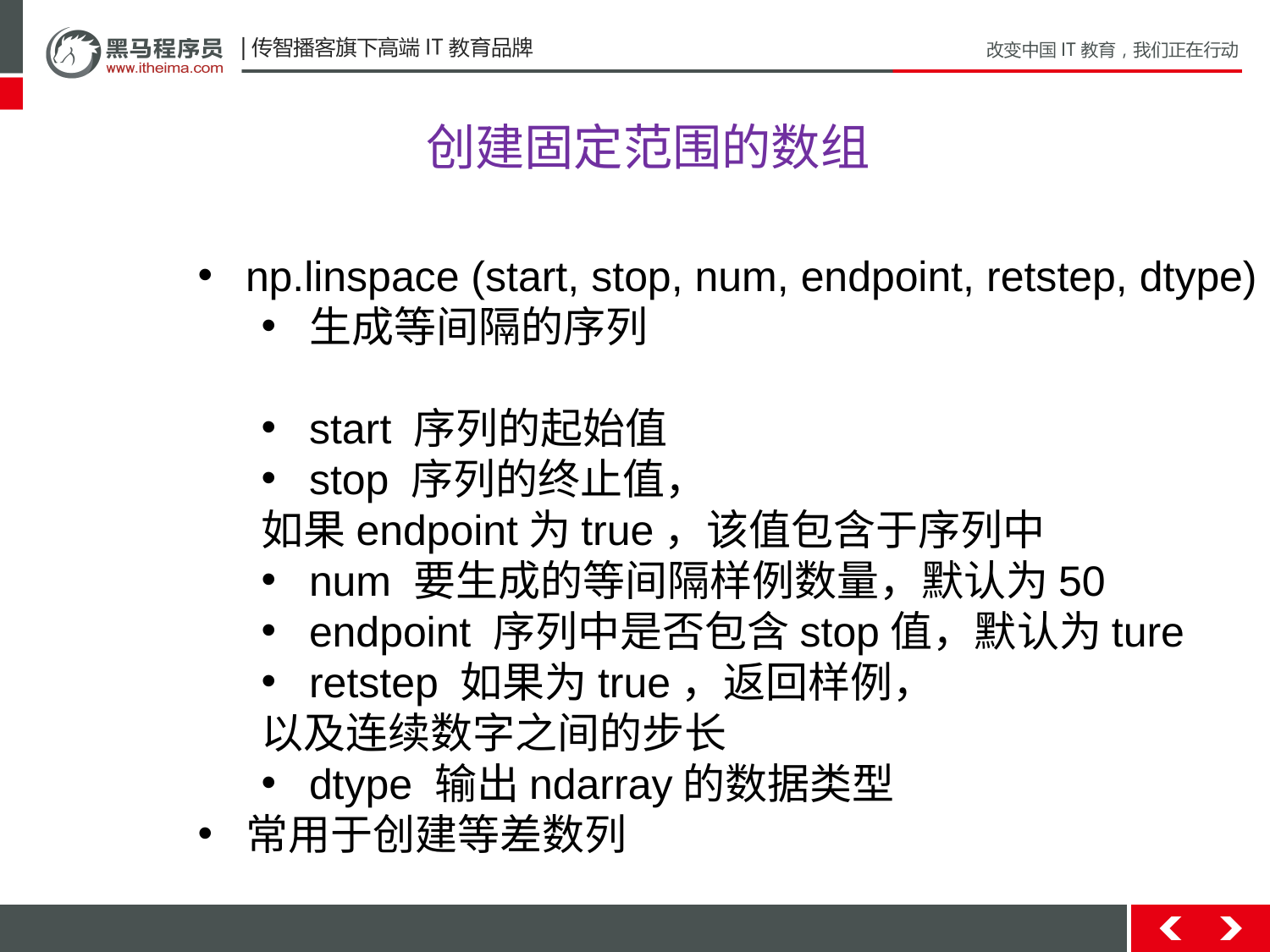

创建固定范围的数组
np.linspace (start, stop, num, endpoint, retstep, dtype)
生成等间隔的序列

start 序列的起始值
stop 序列的终止值，
如果endpoint为true，该值包含于序列中
num 要生成的等间隔样例数量，默认为50
endpoint 序列中是否包含stop值，默认为ture
retstep 如果为true，返回样例，
以及连续数字之间的步长
dtype 输出ndarray的数据类型
常用于创建等差数列